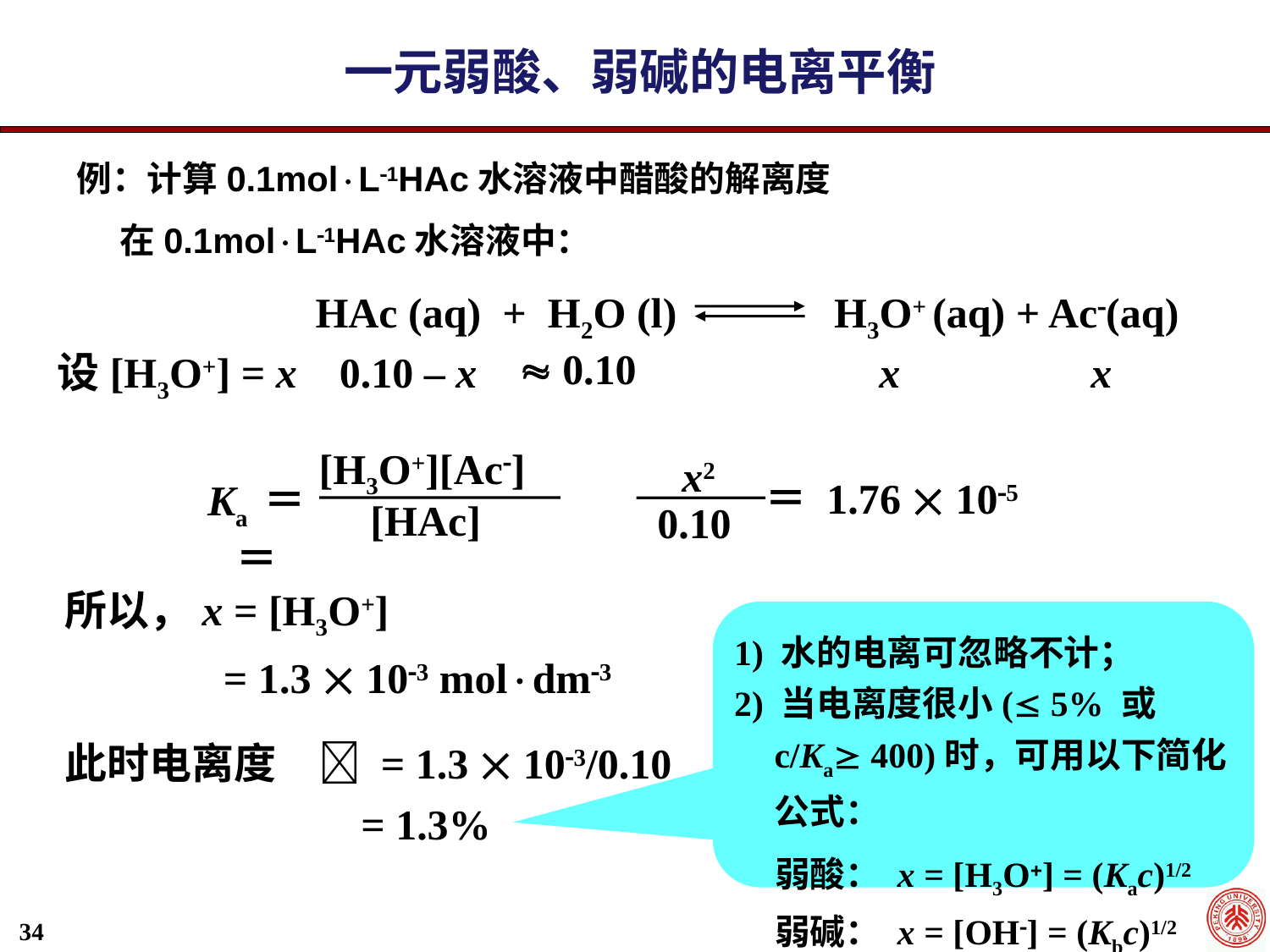

一元弱酸、弱碱的电离平衡

例：计算0.1mol⋅L−1HAc水溶液中醋酸的解离度
在0.1mol⋅L−1HAc水溶液中：
	HAc (aq)  +  H2O (l) 	 	 H3O+ (aq) + Ac−(aq)

≈ 0.10
设[H3O+] = x    0.10 – x                                      x                  x
[H3O+][Ac−]
x2
＝ 1.76 × 10−5
Ka ＝   	                      ＝
[HAc]
0.10

所以，x = [H3O+]
               = 1.3 × 10−3 mol⋅dm−3
1) 水的电离可忽略不计；
2) 当电离度很小(≤ 5% 或 c/Ka≥ 400)时，可用以下简化公式：
    弱酸： x = [H3O+] = (Kac)1/2
    弱碱： x = [OH−] = (Kbc)1/2
此时电离度 	α = 1.3 × 10−3/0.10
                            = 1.3%
34